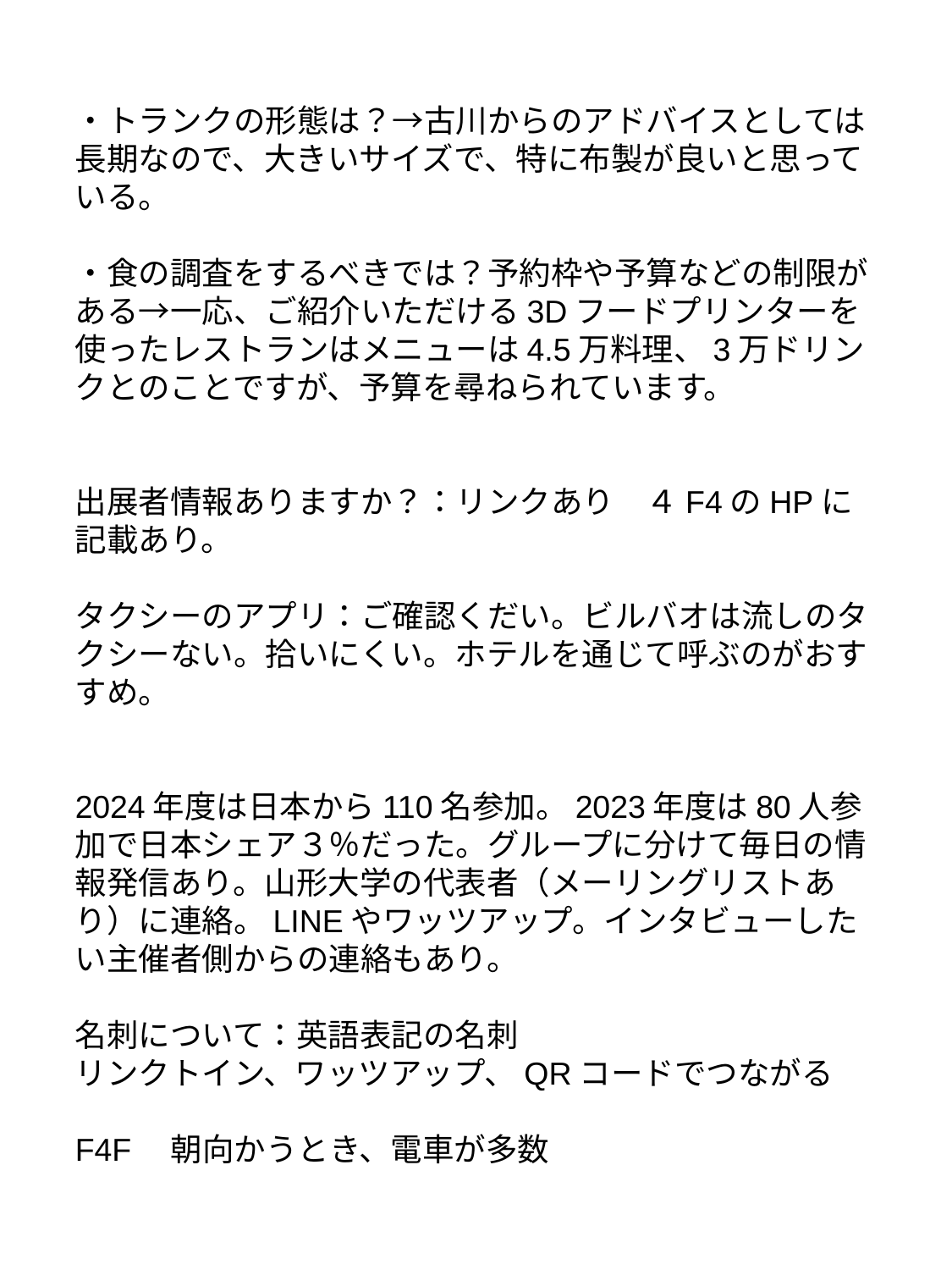

・トランクの形態は？→古川からのアドバイスとしては長期なので、大きいサイズで、特に布製が良いと思っている。

・食の調査をするべきでは？予約枠や予算などの制限がある→一応、ご紹介いただける3Dフードプリンターを使ったレストランはメニューは4.5万料理、3万ドリンクとのことですが、予算を尋ねられています。

出展者情報ありますか？：リンクあり　４F4のHPに記載あり。

タクシーのアプリ：ご確認くだい。ビルバオは流しのタクシーない。拾いにくい。ホテルを通じて呼ぶのがおすすめ。

2024年度は日本から110名参加。2023年度は80人参加で日本シェア３％だった。グループに分けて毎日の情報発信あり。山形大学の代表者（メーリングリストあり）に連絡。LINEやワッツアップ。インタビューしたい主催者側からの連絡もあり。

名刺について：英語表記の名刺
リンクトイン、ワッツアップ、QRコードでつながる

F4F　朝向かうとき、電車が多数